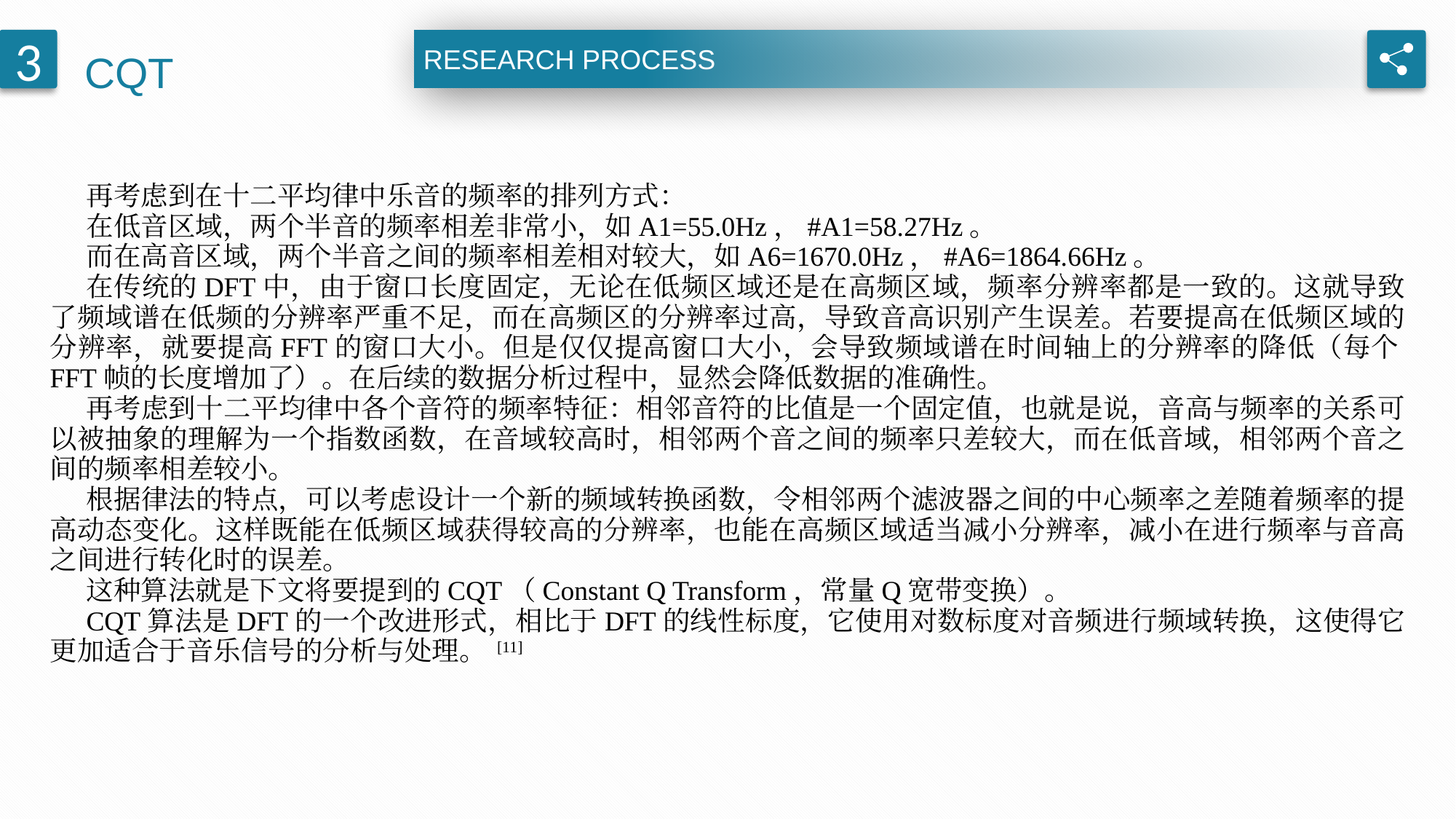

CQT
3

RESEARCH PROCESS

再考虑到在十二平均律中乐音的频率的排列方式：
在低音区域，两个半音的频率相差非常小，如A1=55.0Hz，#A1=58.27Hz。
而在高音区域，两个半音之间的频率相差相对较大，如A6=1670.0Hz，#A6=1864.66Hz。
在传统的DFT中，由于窗口长度固定，无论在低频区域还是在高频区域，频率分辨率都是一致的。这就导致了频域谱在低频的分辨率严重不足，而在高频区的分辨率过高，导致音高识别产生误差。若要提高在低频区域的分辨率，就要提高FFT的窗口大小。但是仅仅提高窗口大小，会导致频域谱在时间轴上的分辨率的降低（每个FFT帧的长度增加了）。在后续的数据分析过程中，显然会降低数据的准确性。
再考虑到十二平均律中各个音符的频率特征：相邻音符的比值是一个固定值，也就是说，音高与频率的关系可以被抽象的理解为一个指数函数，在音域较高时，相邻两个音之间的频率只差较大，而在低音域，相邻两个音之间的频率相差较小。
根据律法的特点，可以考虑设计一个新的频域转换函数，令相邻两个滤波器之间的中心频率之差随着频率的提高动态变化。这样既能在低频区域获得较高的分辨率，也能在高频区域适当减小分辨率，减小在进行频率与音高之间进行转化时的误差。
这种算法就是下文将要提到的CQT（Constant Q Transform，常量Q宽带变换）。
CQT算法是DFT的一个改进形式，相比于DFT的线性标度，它使用对数标度对音频进行频域转换，这使得它更加适合于音乐信号的分析与处理。 [11]